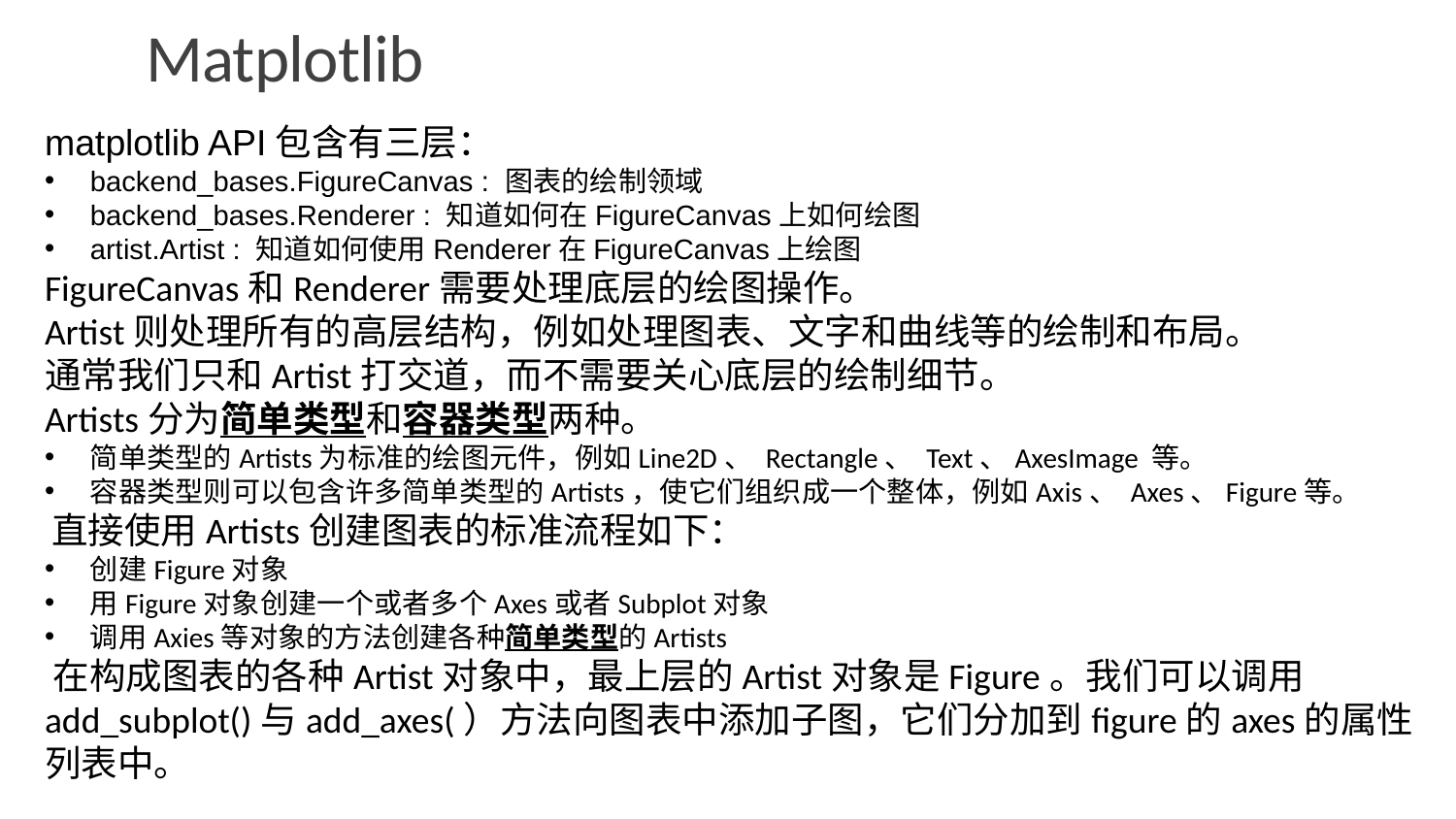

# Matplotlib
﻿matplotlib API包含有三层：
backend_bases.FigureCanvas : 图表的绘制领域
backend_bases.Renderer : 知道如何在FigureCanvas上如何绘图
artist.Artist : 知道如何使用Renderer在FigureCanvas上绘图
﻿FigureCanvas和Renderer需要处理底层的绘图操作。
Artist则处理所有的高层结构，例如处理图表、文字和曲线等的绘制和布局。
通常我们只和Artist打交道，而不需要关心底层的绘制细节。
﻿Artists分为简单类型和容器类型两种。
简单类型的Artists为标准的绘图元件，例如Line2D、 Rectangle、 Text、AxesImage 等。
容器类型则可以包含许多简单类型的Artists，使它们组织成一个整体，例如Axis、 Axes、Figure等。
﻿直接使用Artists创建图表的标准流程如下：
创建Figure对象
用Figure对象创建一个或者多个Axes或者Subplot对象
调用Axies等对象的方法创建各种简单类型的Artists
﻿在构成图表的各种Artist对象中，最上层的Artist对象是Figure。我们可以调用add_subplot()与add_axes(）方法向图表中添加子图，它们分加到figure的axes的属性列表中。
63